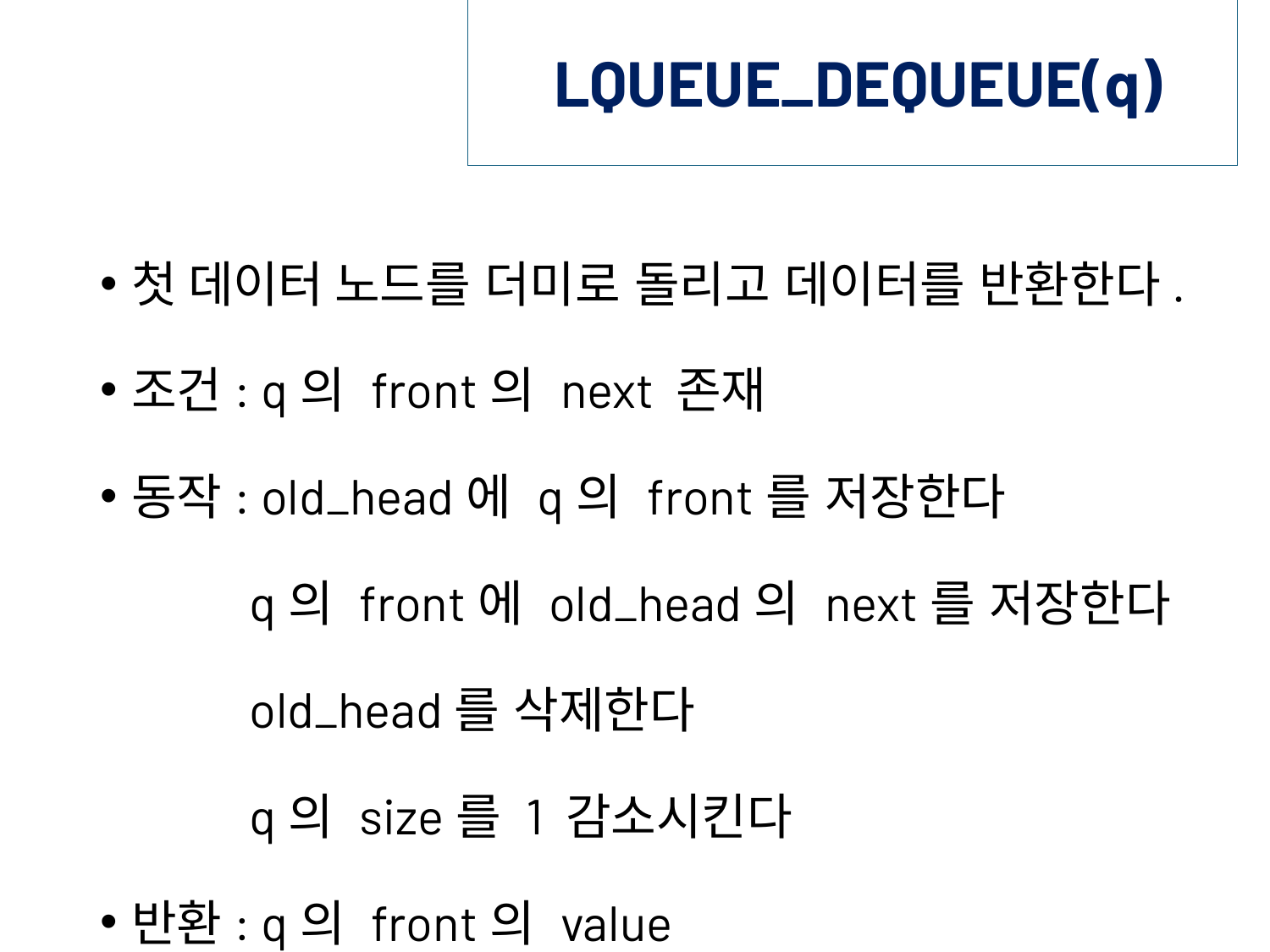

# LQUEUE_DEQUEUE(q)
첫 데이터 노드를 더미로 돌리고 데이터를 반환한다.

조건: q의 front의 next 존재
동작: old_head에 q의 front를 저장한다
               q의 front에 old_head의 next를 저장한다
               old_head를 삭제한다
               q의 size를 1 감소시킨다
반환: q의 front의 value